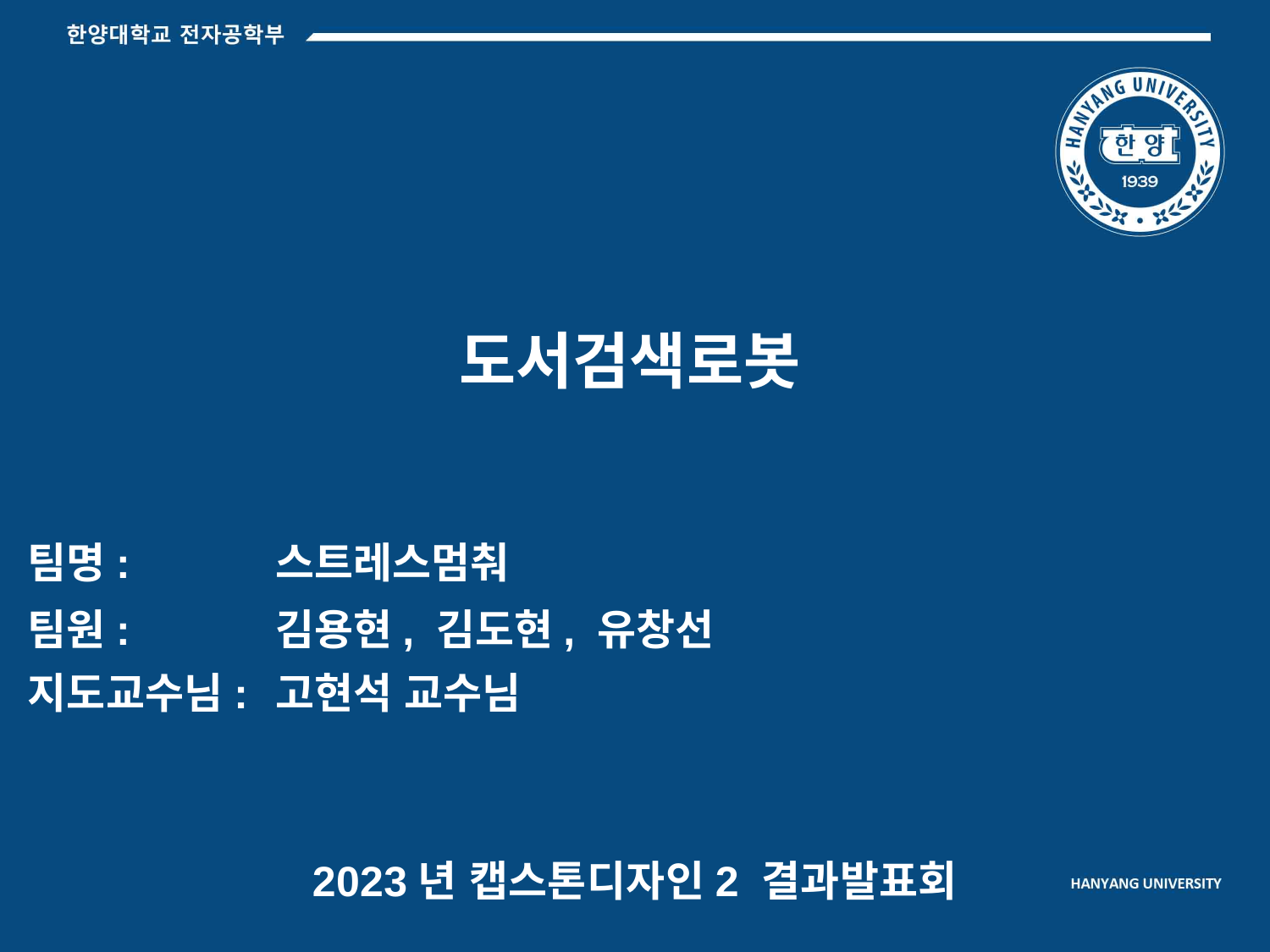

도서검색로봇
스트레스멈춰
김용현, 김도현, 유창선
고현석 교수님